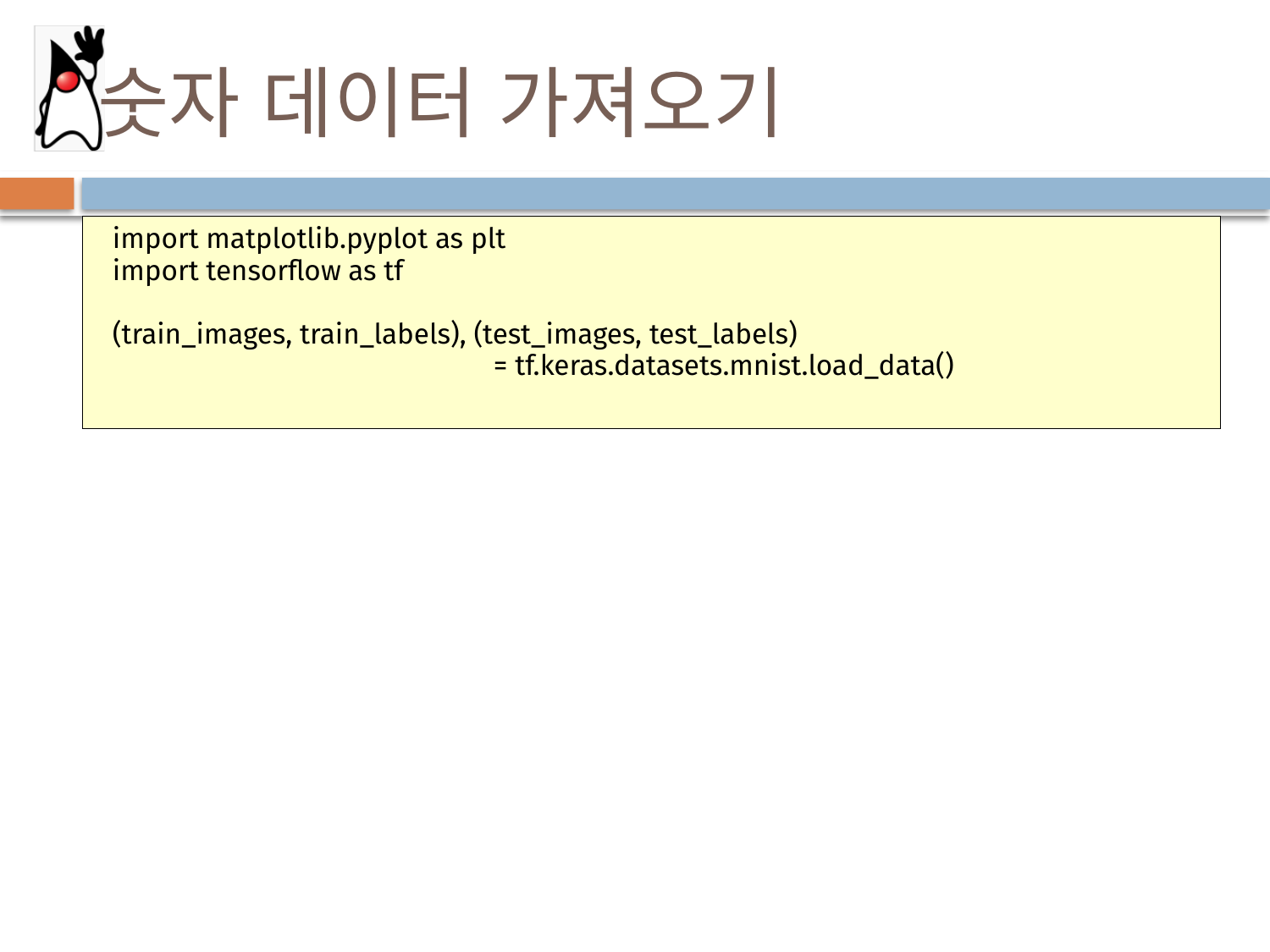

# 숫자 데이터 가져오기
import matplotlib.pyplot as plt
import tensorflow as tf

(train_images, train_labels), (test_images, test_labels)
			= tf.keras.datasets.mnist.load_data()